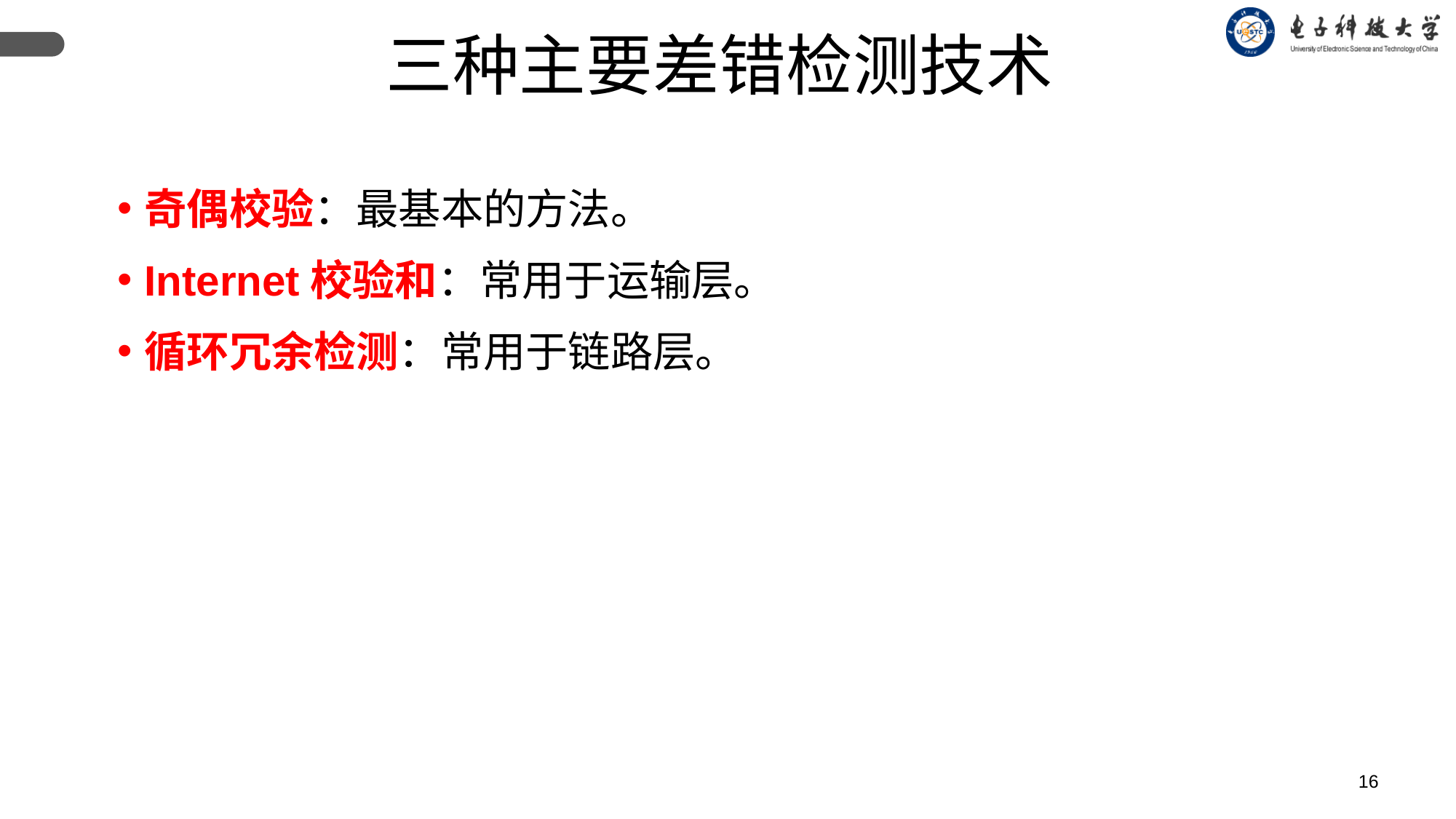

三种主要差错检测技术
奇偶校验：最基本的方法。
Internet校验和：常用于运输层。
循环冗余检测：常用于链路层。

16